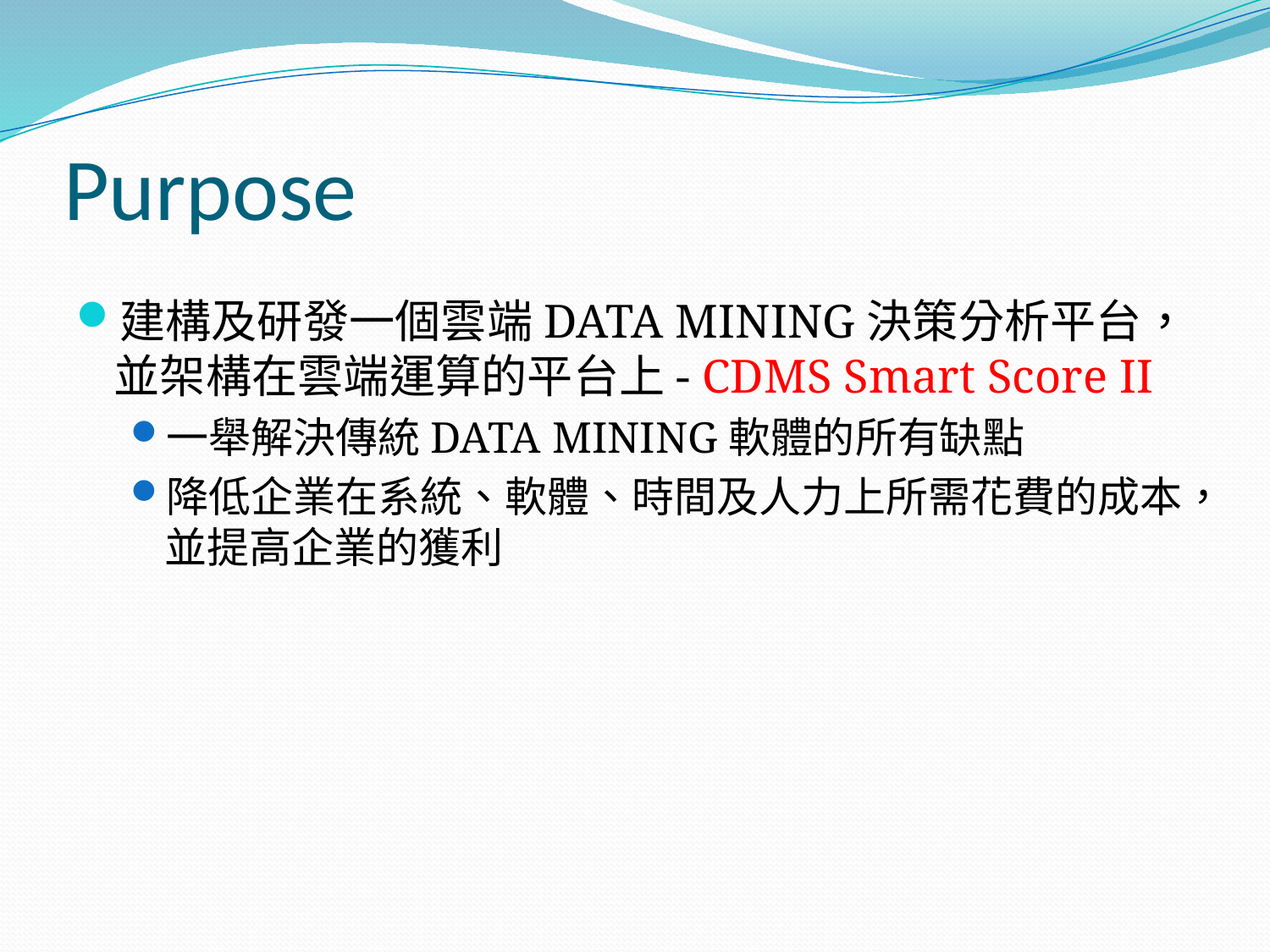

# Purpose
建構及研發一個雲端DATA MINING決策分析平台，並架構在雲端運算的平台上- CDMS Smart Score II
一舉解決傳統DATA MINING軟體的所有缺點
降低企業在系統、軟體、時間及人力上所需花費的成本，並提高企業的獲利